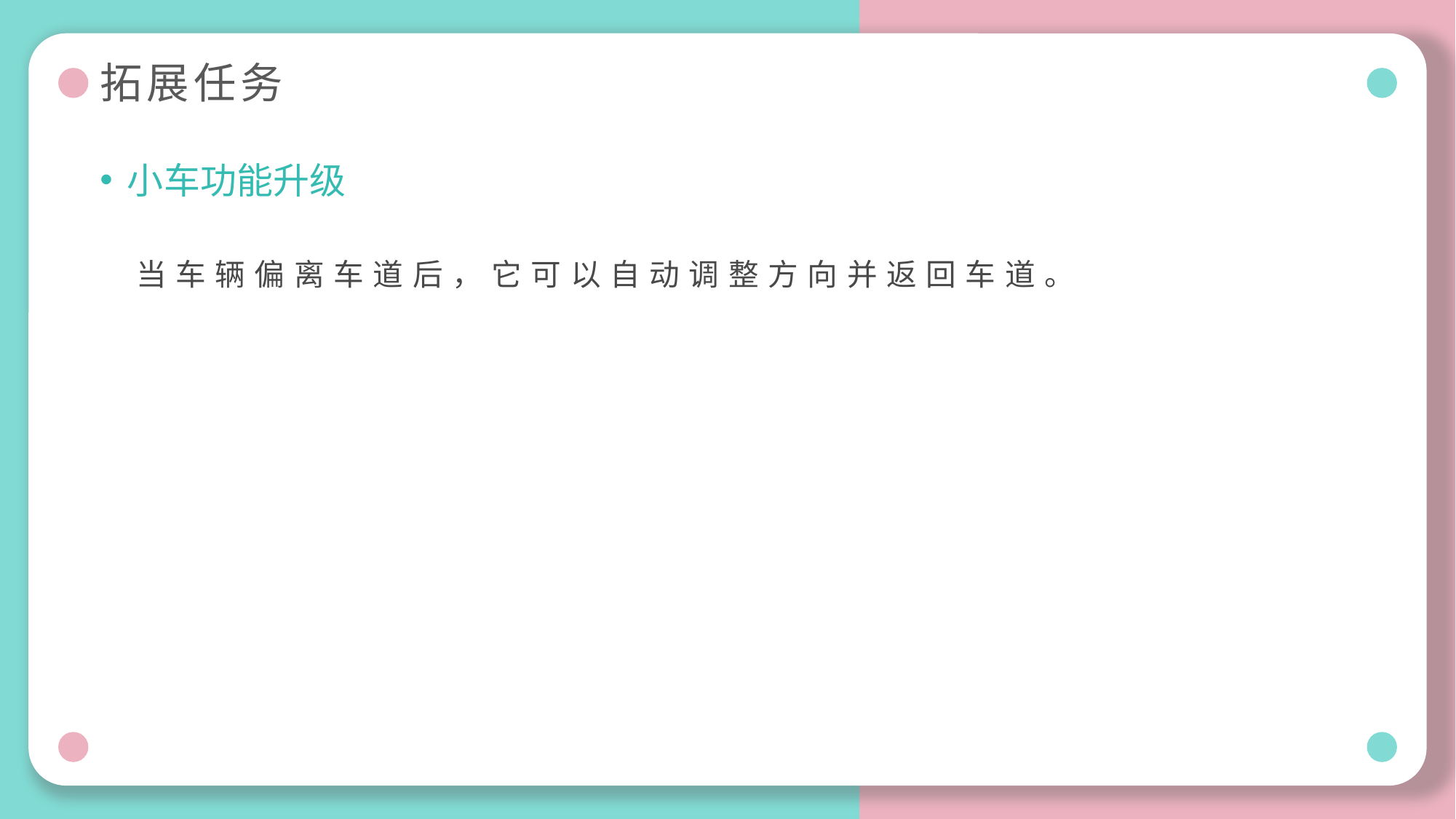

# 拓展任务
小车功能升级
当车辆偏离车道后，它可以自动调整方向并返回车道。